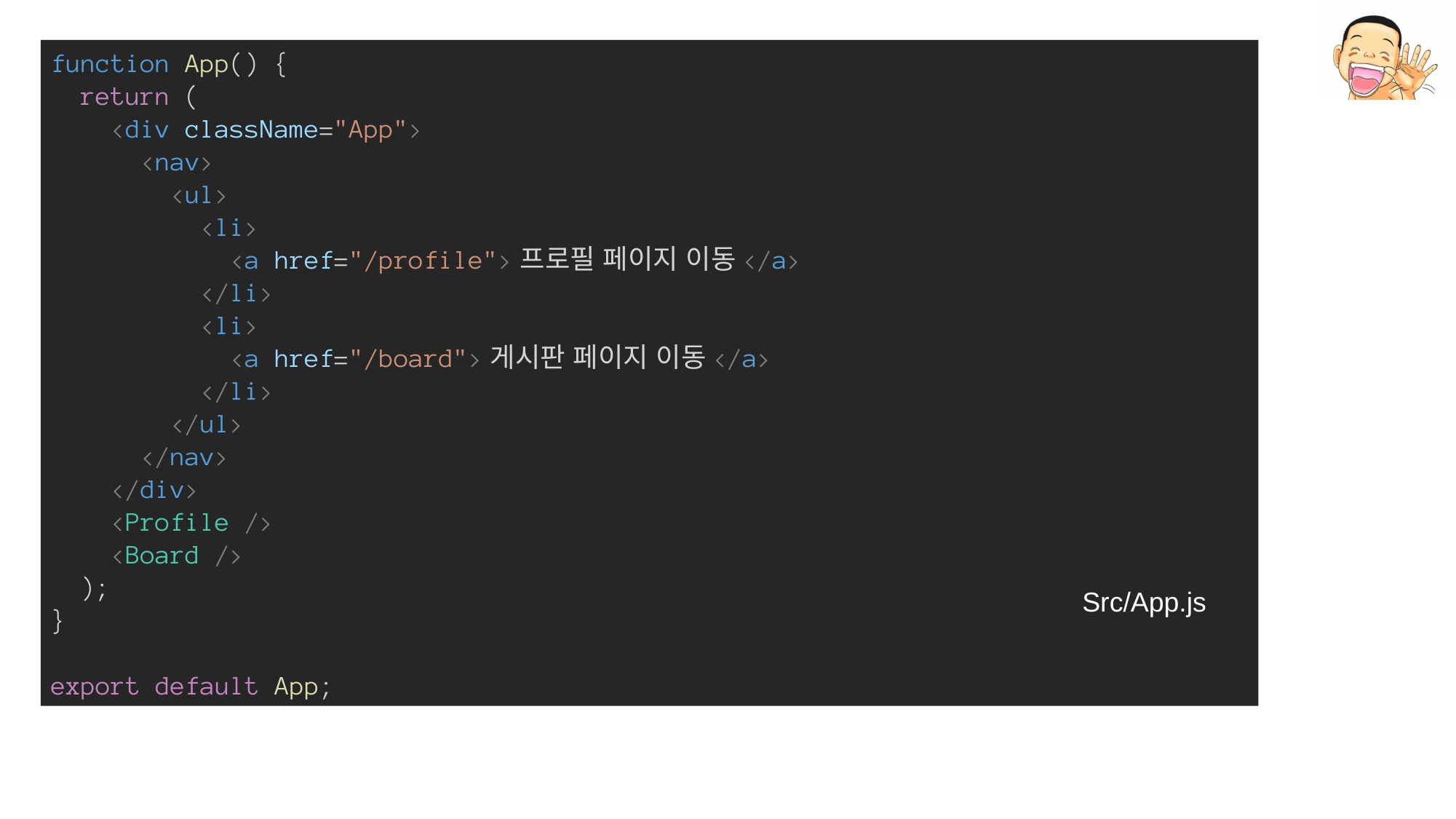

function App() {
  return (
    <div className="App">
      <nav>
        <ul>
          <li>
            <a href="/profile">프로필 페이지 이동</a>
          </li>
          <li>
            <a href="/board">게시판 페이지 이동</a>
          </li>
        </ul>
      </nav>
    </div>
    <Profile />
    <Board />
  );
}
export default App;
Src/App.js